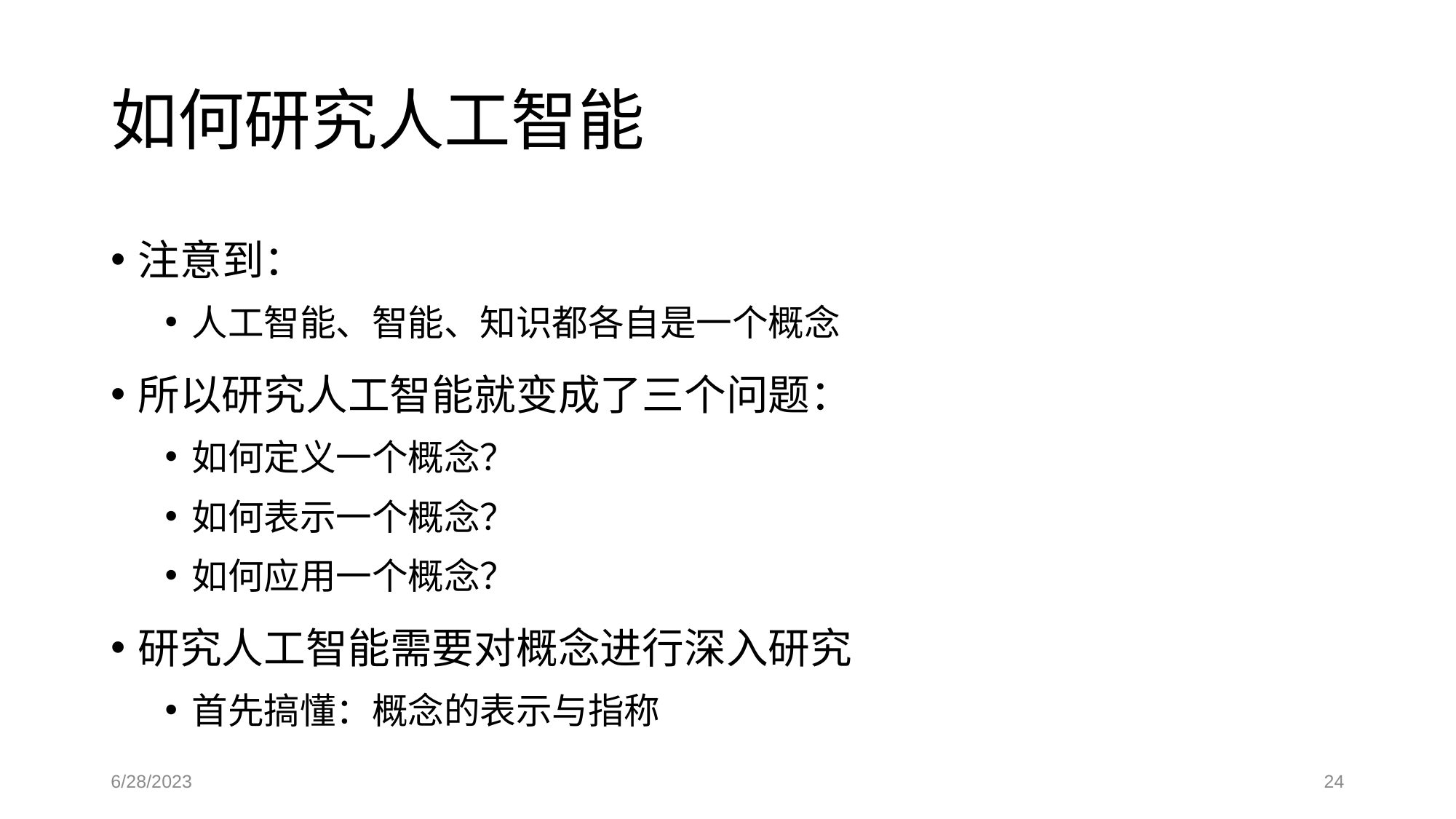

# 如何研究人工智能
注意到：
人工智能、智能、知识都各自是一个概念
所以研究人工智能就变成了三个问题：
如何定义一个概念？
如何表示一个概念？
如何应用一个概念？
研究人工智能需要对概念进行深入研究
首先搞懂：概念的表示与指称
6/28/2023
24